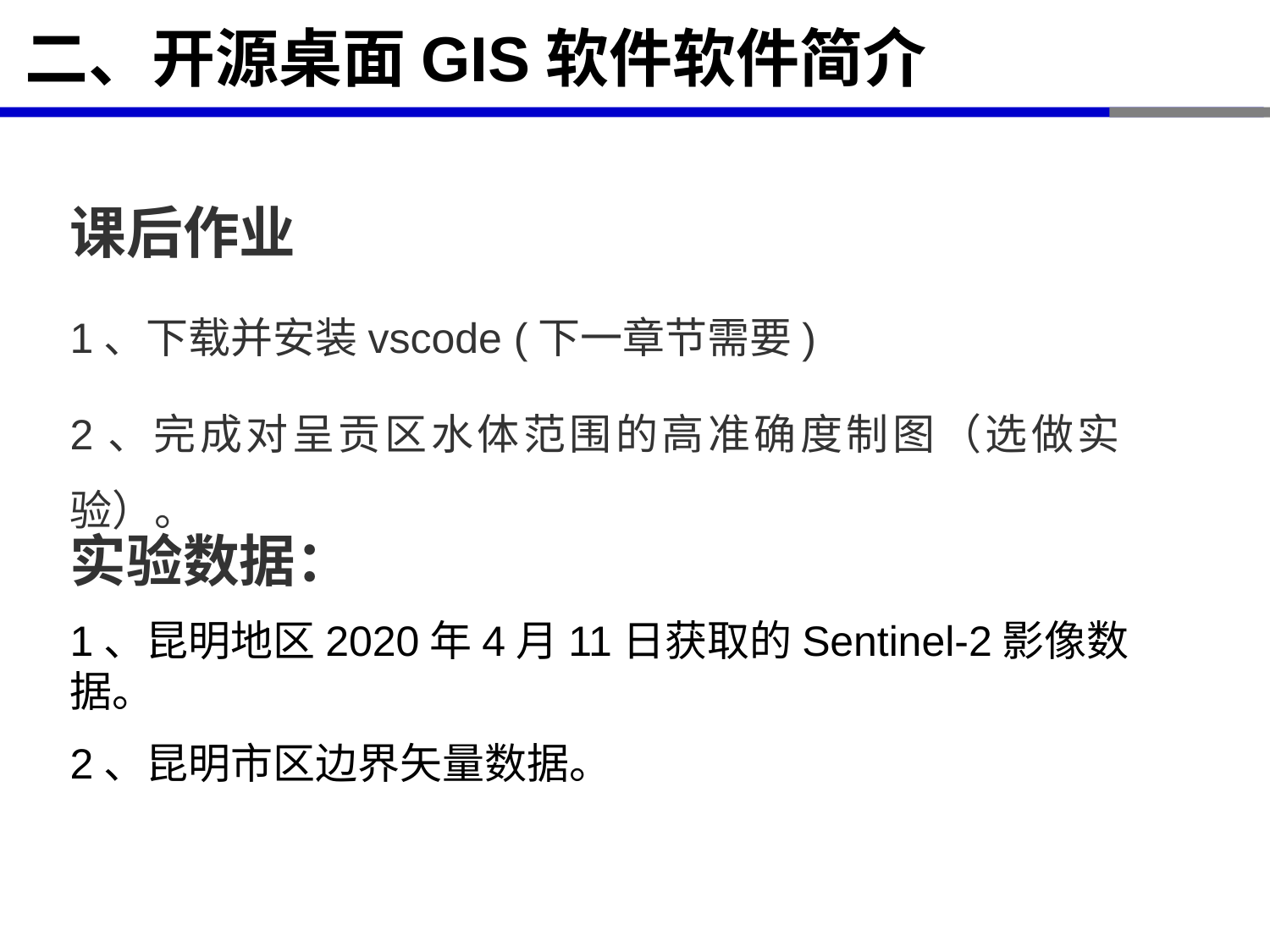

# 二、开源桌面GIS软件软件简介
课后作业
1、下载并安装vscode (下一章节需要)
2、完成对呈贡区水体范围的高准确度制图（选做实验）。

实验数据：
1、昆明地区2020年4月11日获取的Sentinel-2影像数据。
2、昆明市区边界矢量数据。